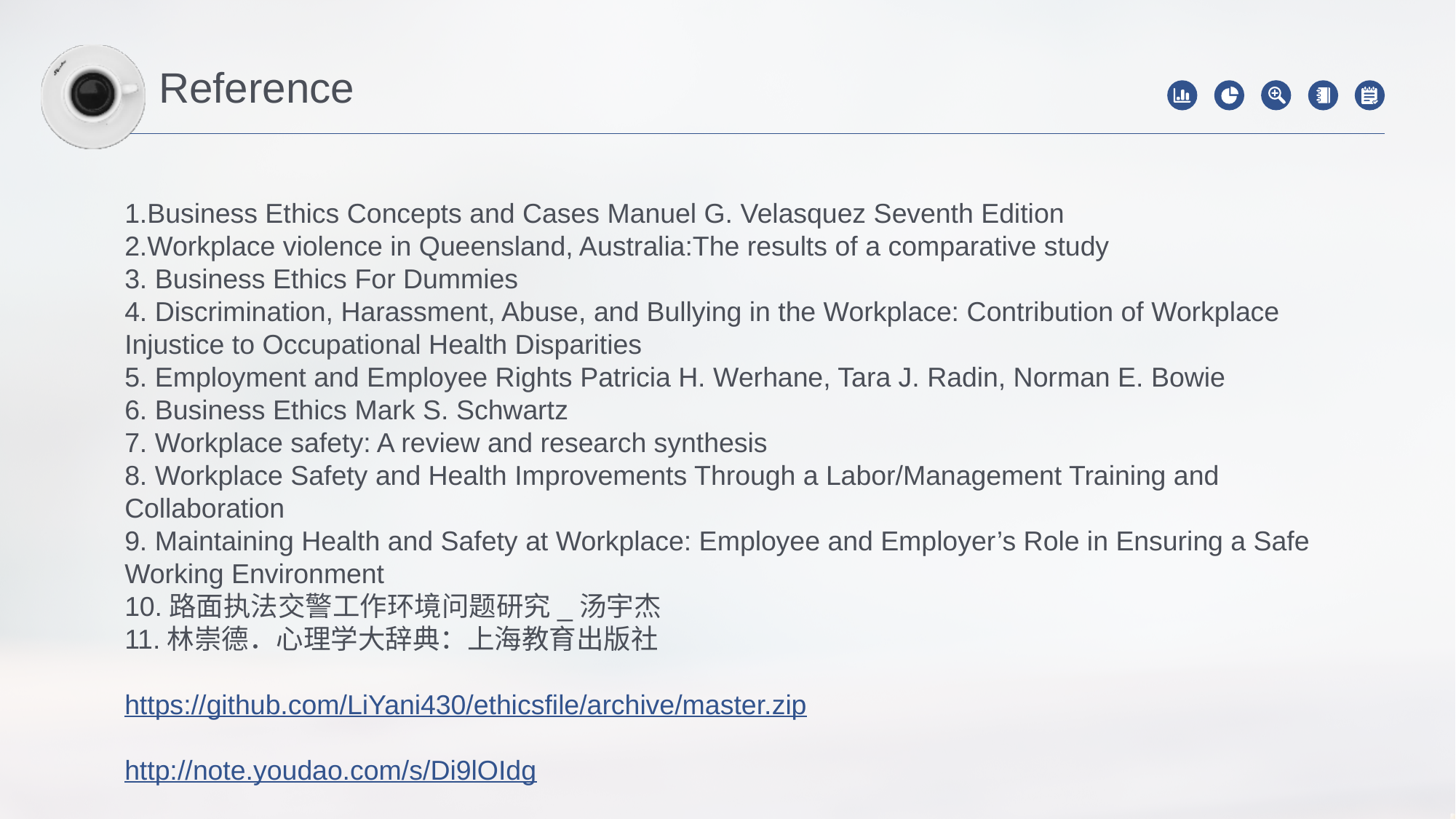

Reference
1.Business Ethics Concepts and Cases Manuel G. Velasquez Seventh Edition
2.Workplace violence in Queensland, Australia:The results of a comparative study
3. Business Ethics For Dummies
4. Discrimination, Harassment, Abuse, and Bullying in the Workplace: Contribution of Workplace Injustice to Occupational Health Disparities
5. Employment and Employee Rights Patricia H. Werhane, Tara J. Radin, Norman E. Bowie
6. Business Ethics Mark S. Schwartz
7. Workplace safety: A review and research synthesis
8. Workplace Safety and Health Improvements Through a Labor/Management Training and Collaboration
9. Maintaining Health and Safety at Workplace: Employee and Employer’s Role in Ensuring a Safe Working Environment
10.路面执法交警工作环境问题研究_汤宇杰
11.林崇德．心理学大辞典：上海教育出版社

https://github.com/LiYani430/ethicsfile/archive/master.zip

http://note.youdao.com/s/Di9lOIdg